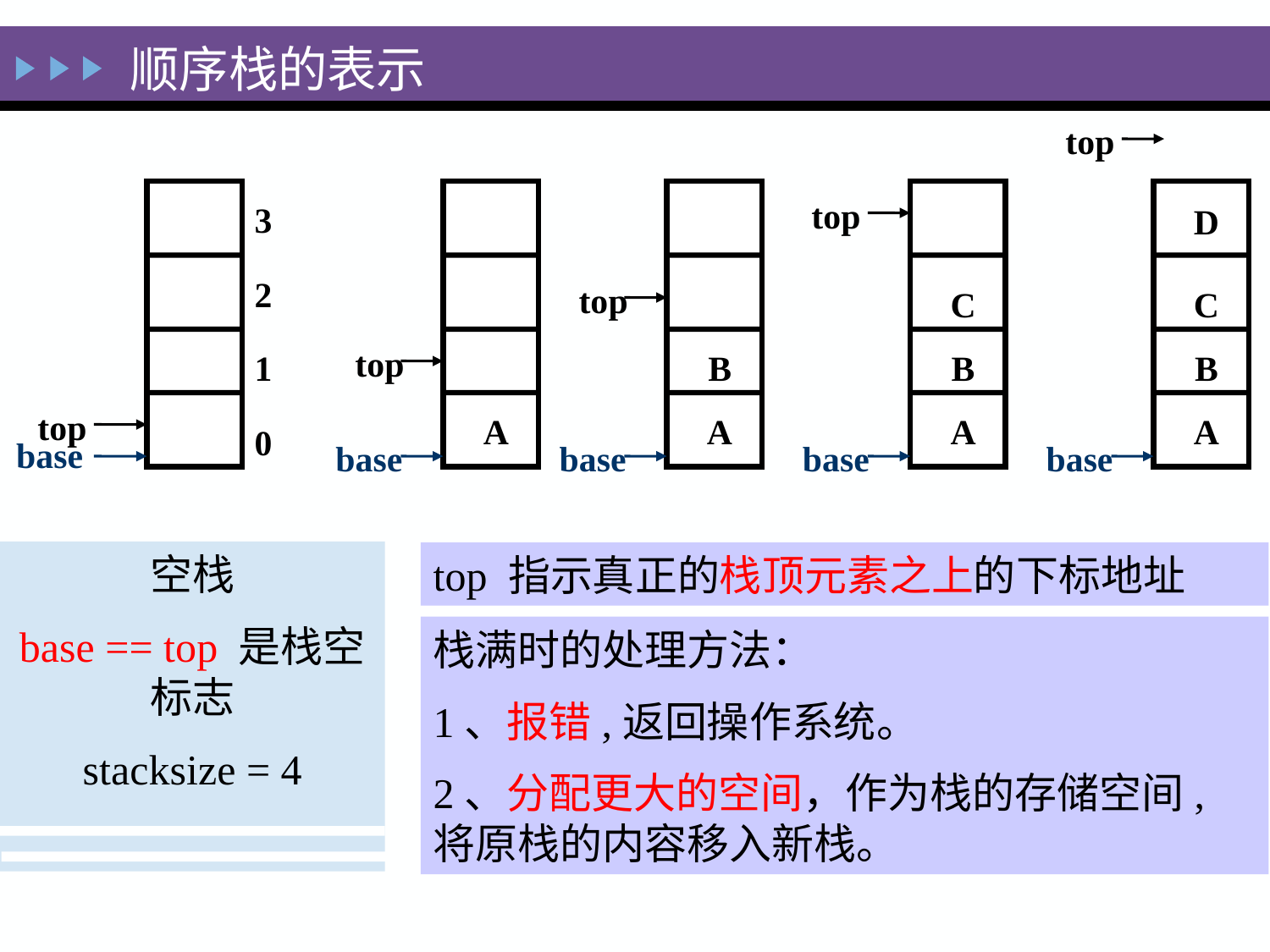

# 顺序栈的表示
top

D

C

B

A

base

3

2

1

top
0

base

top

A
base

B

A

top
base

C

B

A

top
base
空栈
base == top 是栈空标志
stacksize = 4

top 指示真正的栈顶元素之上的下标地址
栈满时的处理方法：
1、报错,返回操作系统。
2、分配更大的空间，作为栈的存储空间,将原栈的内容移入新栈。